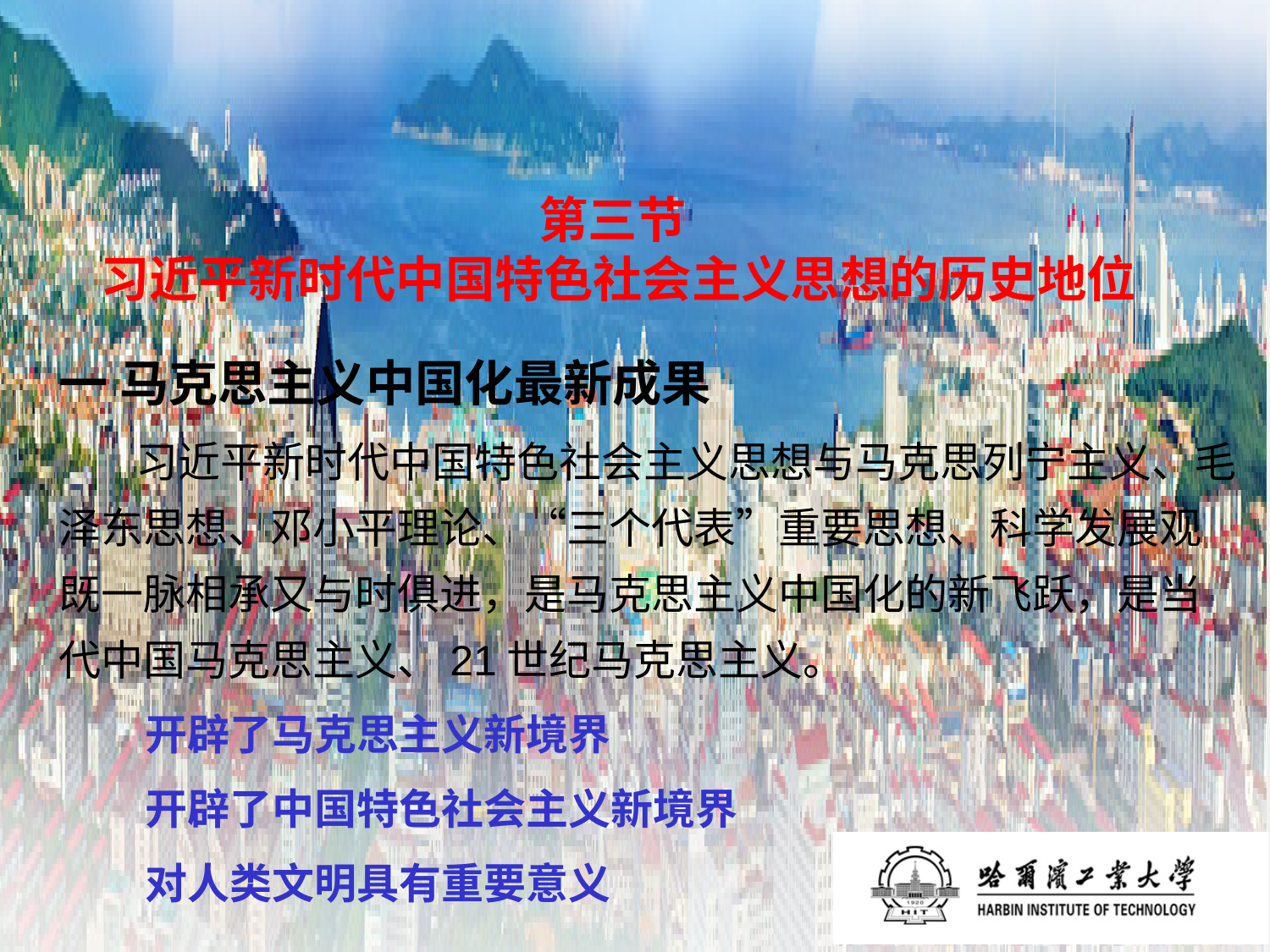

# 第三节 习近平新时代中国特色社会主义思想的历史地位
一 马克思主义中国化最新成果
       习近平新时代中国特色社会主义思想与马克思列宁主义、毛泽东思想、邓小平理论、“三个代表”重要思想、科学发展观既一脉相承又与时俱进，是马克思主义中国化的新飞跃，是当代中国马克思主义、21世纪马克思主义。
        开辟了马克思主义新境界
        开辟了中国特色社会主义新境界
        对人类文明具有重要意义